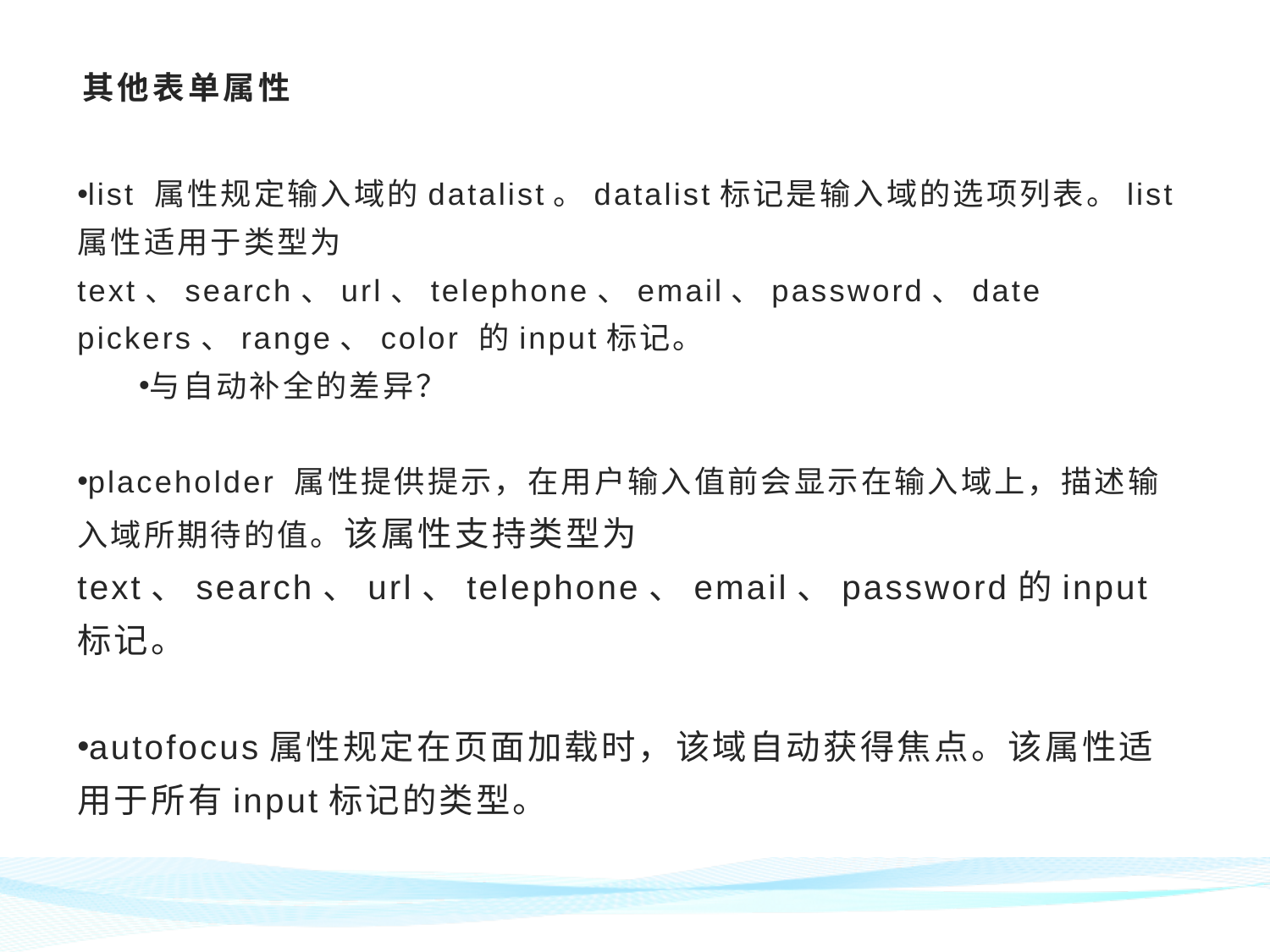

# 其他表单属性
list 属性规定输入域的datalist。datalist标记是输入域的选项列表。list属性适用于类型为text、search、url、telephone、email、password、date pickers、range、color 的input标记。
与自动补全的差异？

placeholder 属性提供提示，在用户输入值前会显示在输入域上，描述输入域所期待的值。该属性支持类型为text、search、url、telephone、email、password的input标记。

autofocus属性规定在页面加载时，该域自动获得焦点。该属性适用于所有input标记的类型。